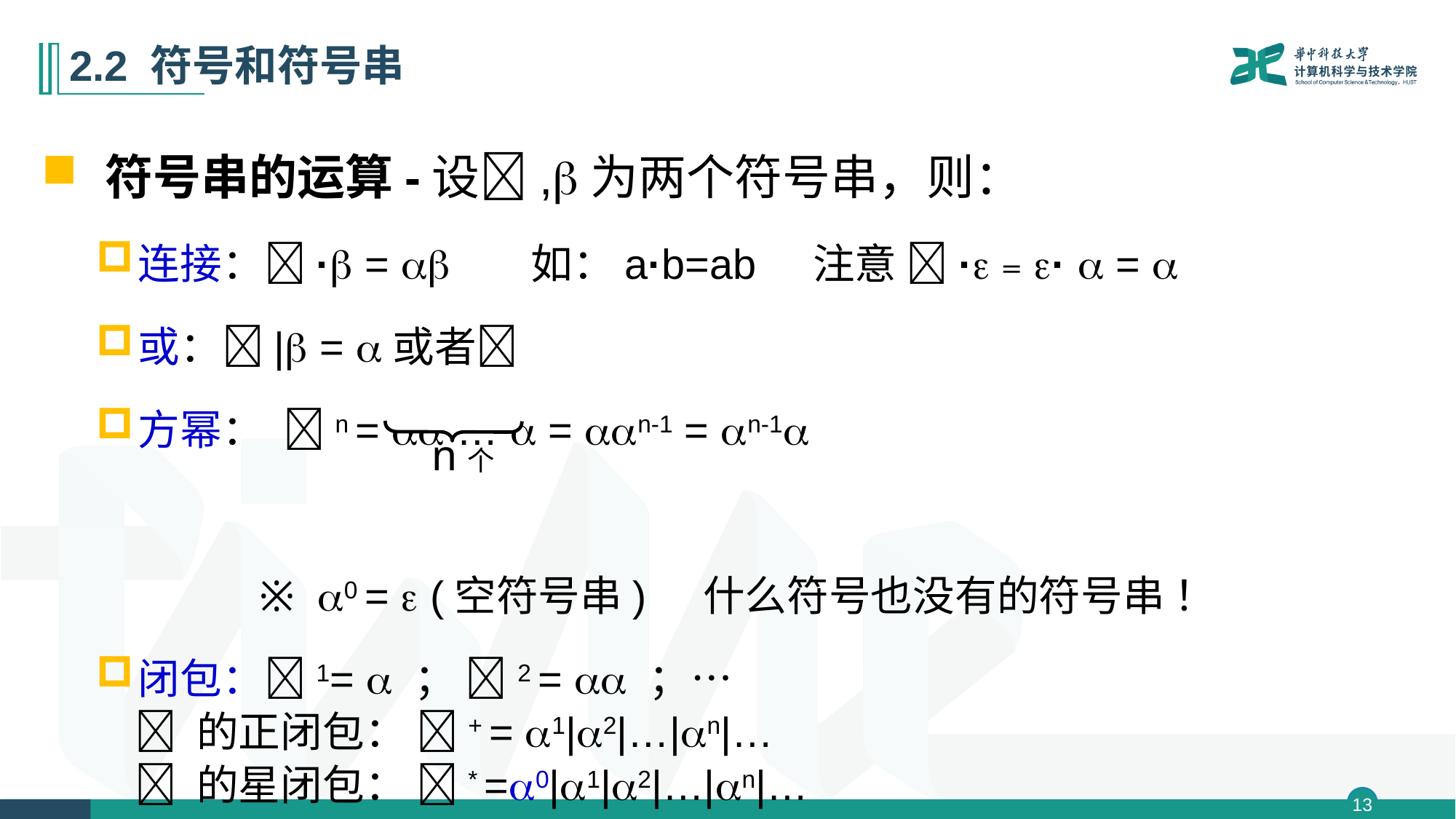

# 2.2 符号和符号串
 符号串的运算-设α,β为两个符号串，则：
连接：α·β = αβ      如：a·b=ab    注意 α·ε = ε· α = α
或：α|β = α或者β
方幂：  αn = αα … α = ααn-1 = αn-1α

              ※  α0 = ε (空符号串)    什么符号也没有的符号串 ！
闭包：α1= α ； α2 = αα ；…
α 的正闭包： α+ = α1|α2|…|αn|…
α 的星闭包： α* =α0|α1|α2|…|αn|…

n个